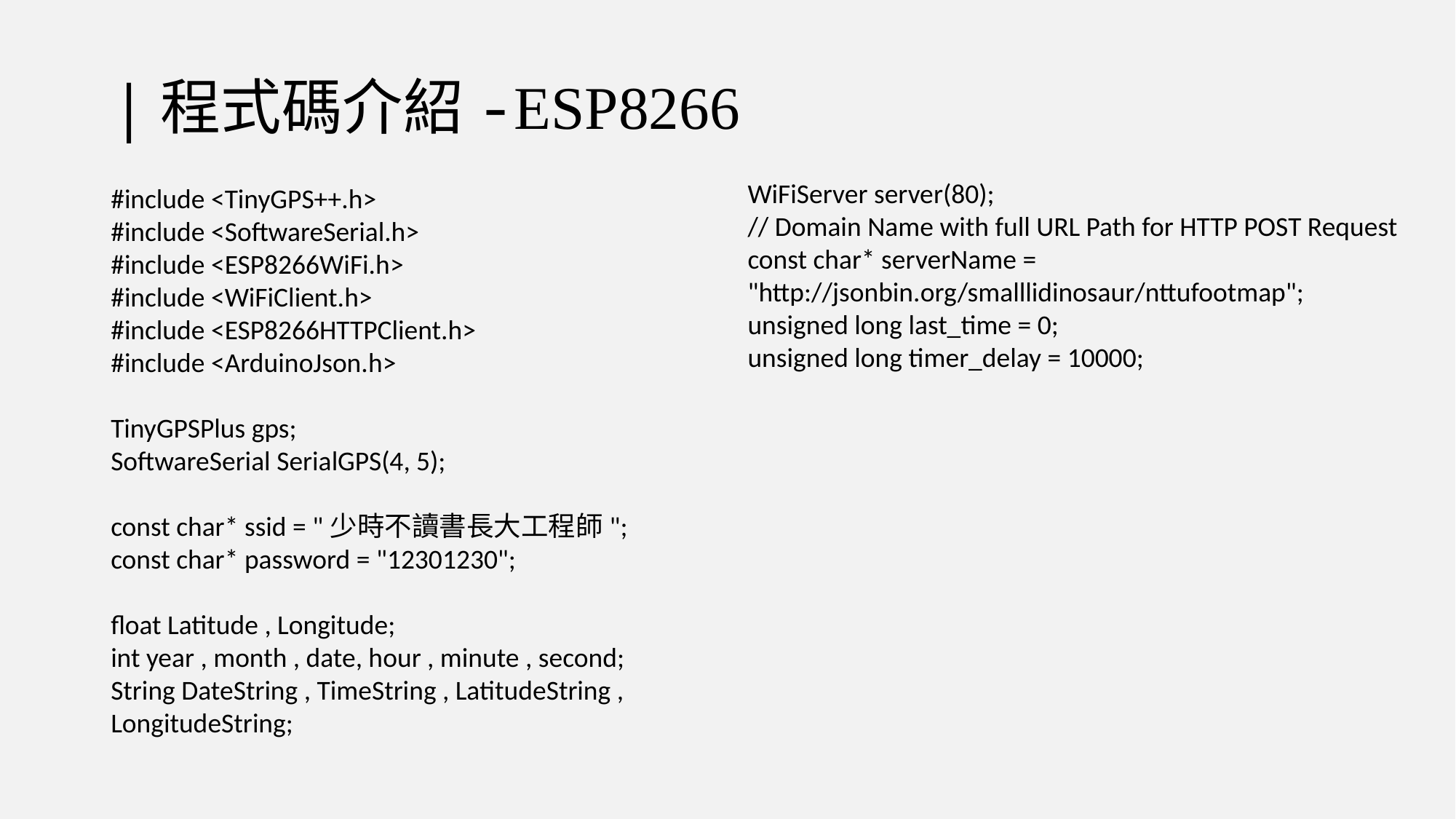

# |程式碼介紹-ESP8266
WiFiServer server(80);
// Domain Name with full URL Path for HTTP POST Request
const char* serverName = "http://jsonbin.org/smalllidinosaur/nttufootmap";
unsigned long last_time = 0;
unsigned long timer_delay = 10000;

#include <TinyGPS++.h>
#include <SoftwareSerial.h>
#include <ESP8266WiFi.h>
#include <WiFiClient.h>
#include <ESP8266HTTPClient.h>
#include <ArduinoJson.h>

TinyGPSPlus gps;
SoftwareSerial SerialGPS(4, 5);

const char* ssid = "少時不讀書長大工程師";
const char* password = "12301230";

float Latitude , Longitude;
int year , month , date, hour , minute , second;
String DateString , TimeString , LatitudeString , LongitudeString;